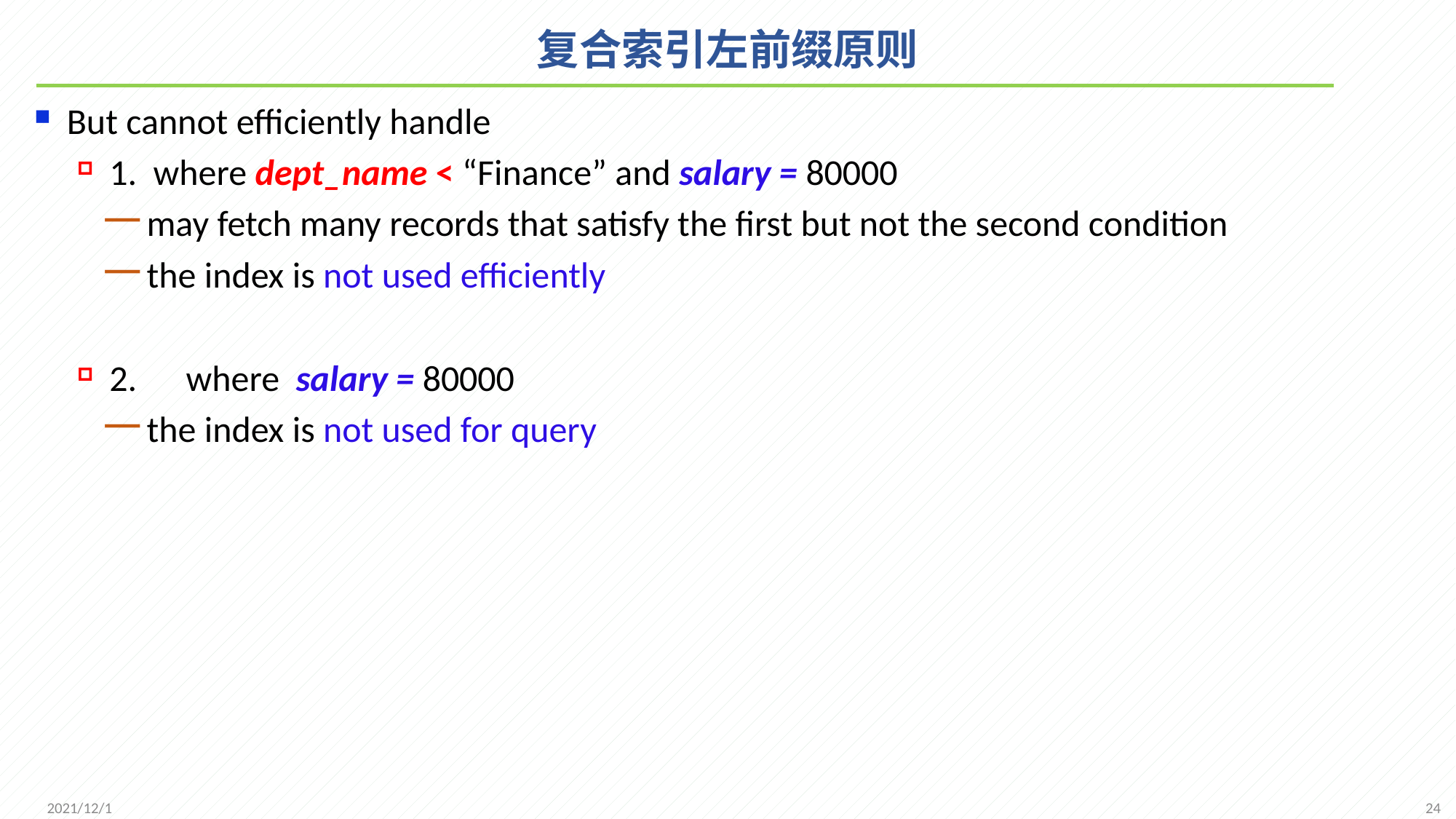

# 复合索引左前缀原则
But cannot efficiently handle
1.  where dept_name < “Finance” and salary = 80000
may fetch many records that satisfy the first but not the second condition
the index is not used efficiently

2.      where  salary = 80000
the index is not used for query

24
2021/12/1